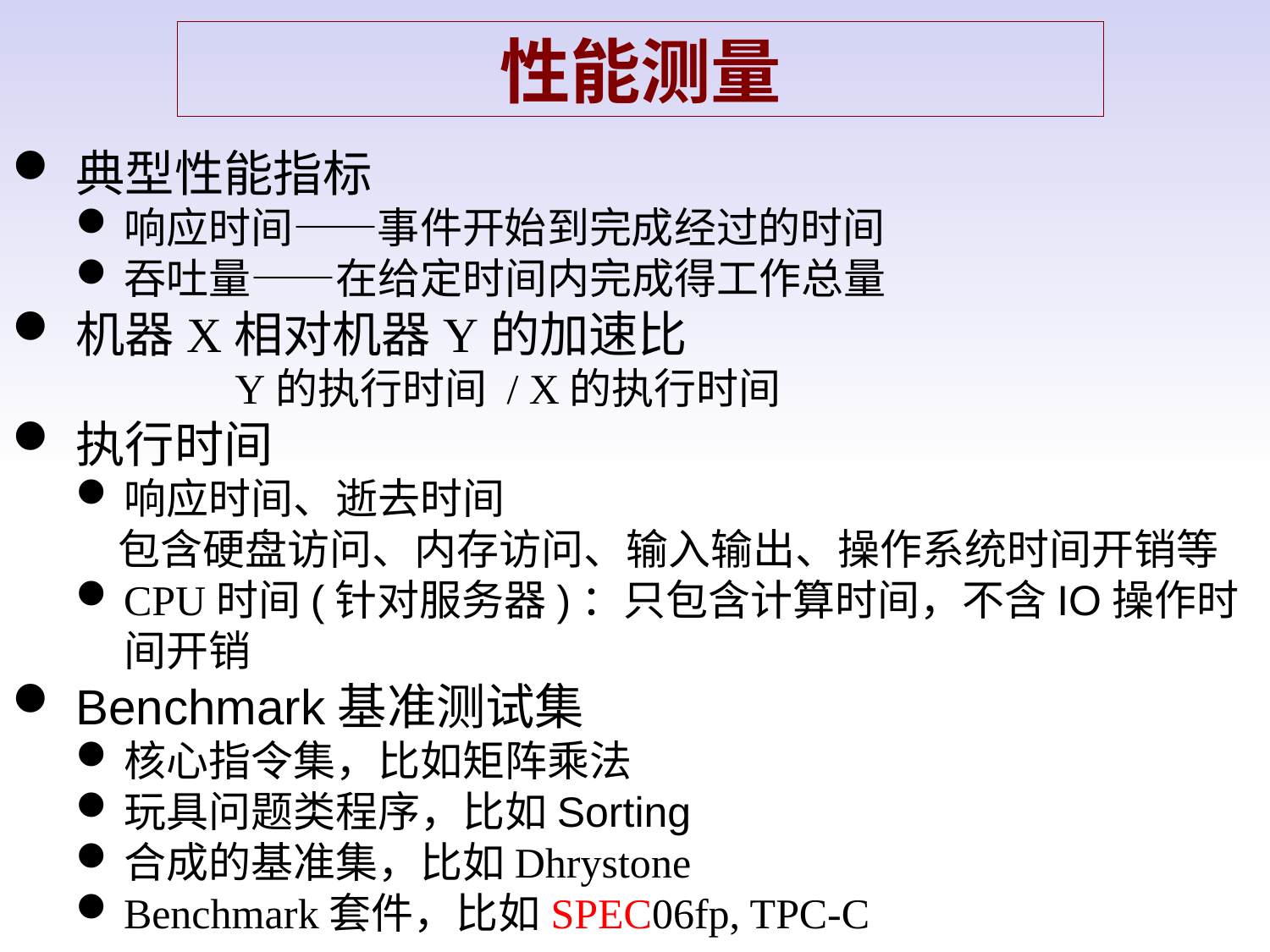

性能测量
典型性能指标
响应时间——事件开始到完成经过的时间
吞吐量——在给定时间内完成得工作总量
机器X相对机器Y的加速比
                     Y的执行时间 / X的执行时间
执行时间
响应时间、逝去时间
          包含硬盘访问、内存访问、输入输出、操作系统时间开销等
CPU时间(针对服务器)：只包含计算时间，不含IO操作时间开销
Benchmark基准测试集
核心指令集，比如矩阵乘法
玩具问题类程序，比如Sorting
合成的基准集，比如Dhrystone
Benchmark套件，比如SPEC06fp, TPC-C